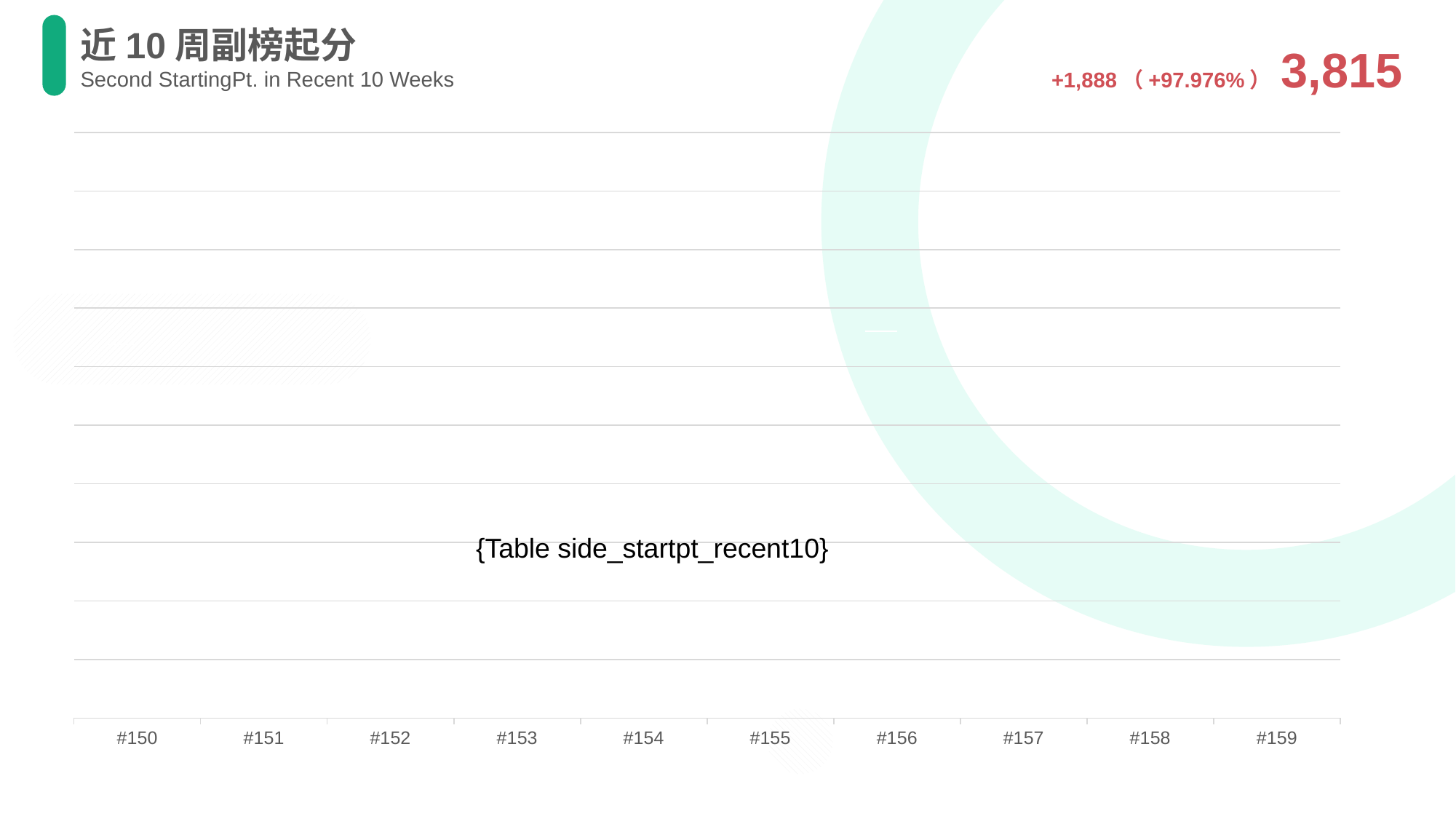

近10周副榜起分
Second StartingPt. in Recent 10 Weeks

+1,888（+97.976%） 3,815

[unsupported chart]

{Table side_startpt_recent10}